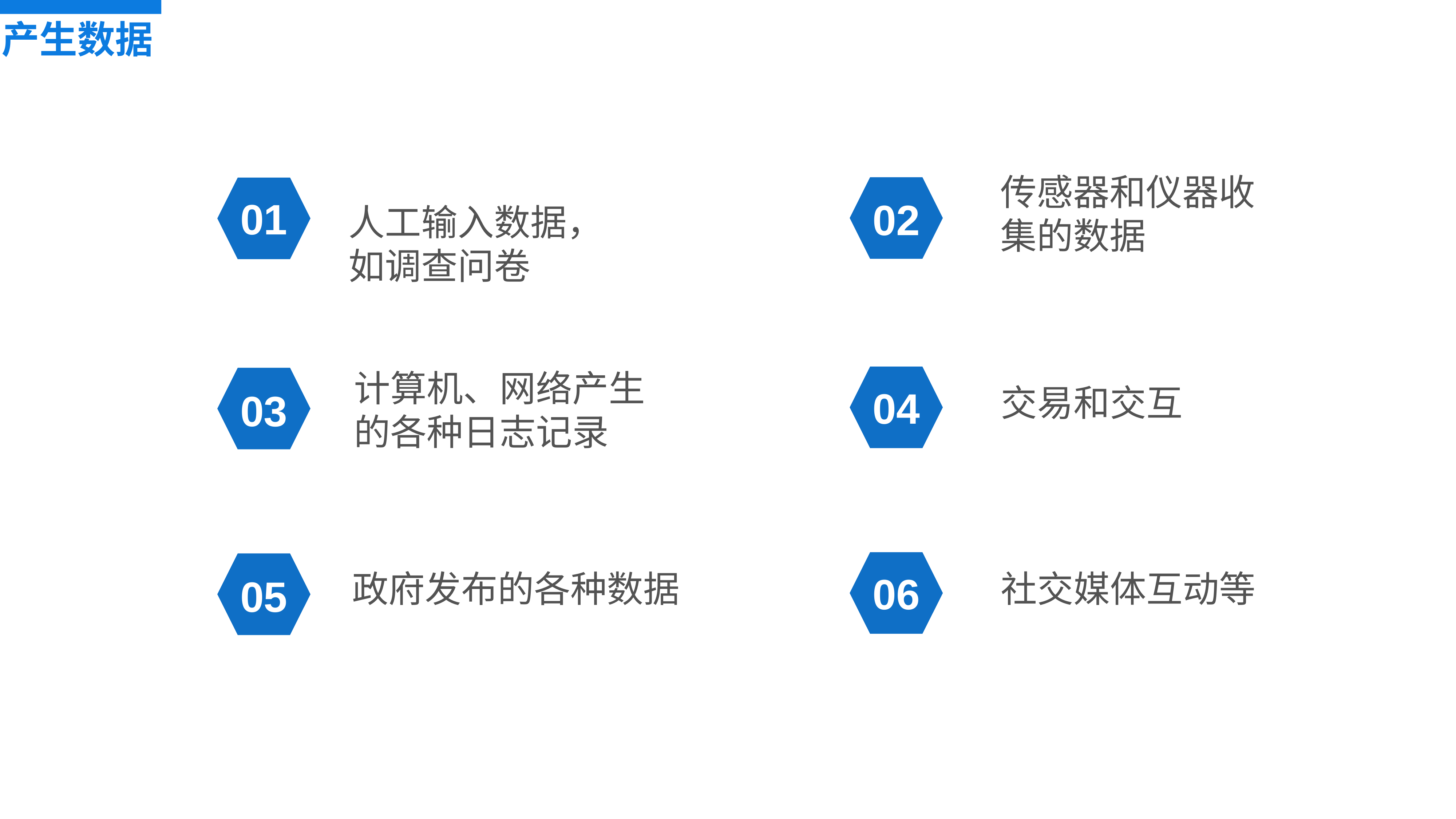

产生数据
传感器和仪器收集的数据

01
02
人工输入数据，如调查问卷
计算机、网络产生的各种日志记录

交易和交互
04
03

政府发布的各种数据
社交媒体互动等
06
05